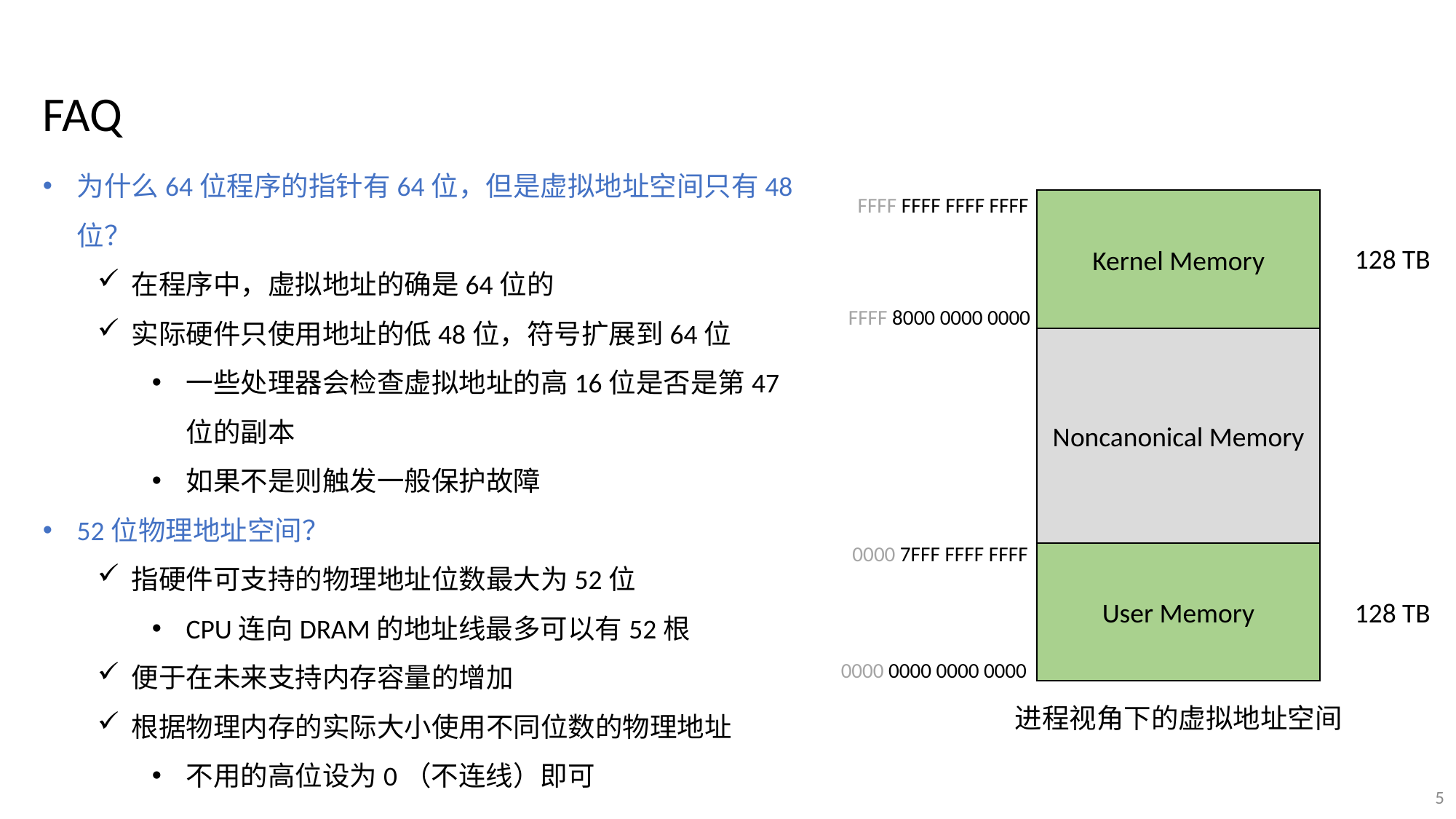

FAQ
为什么64位程序的指针有64位，但是虚拟地址空间只有48位？
在程序中，虚拟地址的确是64位的
实际硬件只使用地址的低48位，符号扩展到64位
一些处理器会检查虚拟地址的高16位是否是第47位的副本
如果不是则触发一般保护故障
52位物理地址空间？
指硬件可支持的物理地址位数最大为52位
CPU连向DRAM的地址线最多可以有52根
便于在未来支持内存容量的增加
根据物理内存的实际大小使用不同位数的物理地址
不用的高位设为0（不连线）即可
FFFF FFFF FFFF FFFF
Kernel Memory
128 TB
FFFF 8000 0000 0000
Noncanonical Memory
0000 7FFF FFFF FFFF
User Memory
128 TB
0000 0000 0000 0000
进程视角下的虚拟地址空间
5